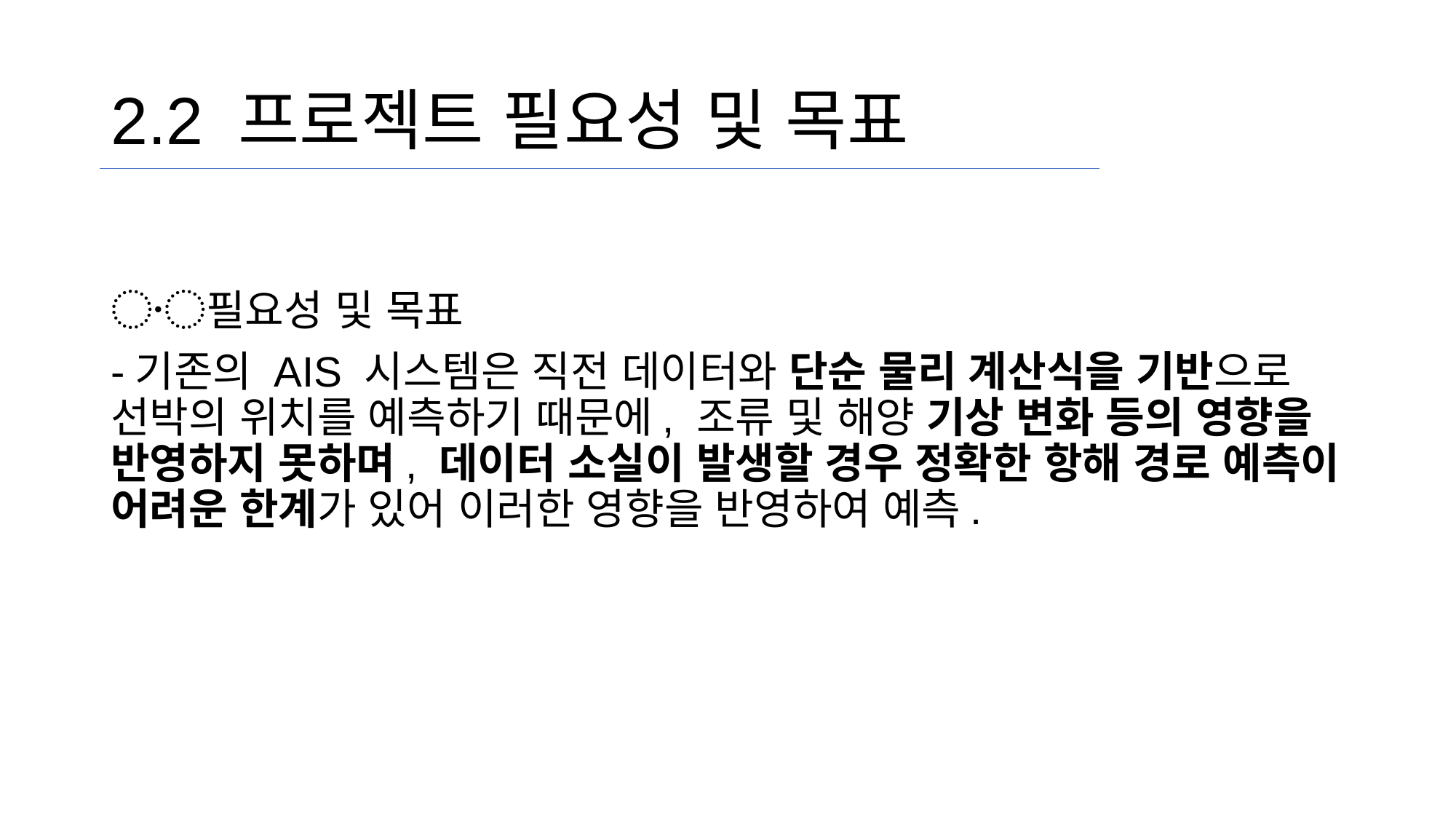

# 2.2 프로젝트 필요성 및 목표

〮필요성 및 목표
-기존의 AIS 시스템은 직전 데이터와 단순 물리 계산식을 기반으로 선박의 위치를 예측하기 때문에, 조류 및 해양 기상 변화 등의 영향을 반영하지 못하며, 데이터 소실이 발생할 경우 정확한 항해 경로 예측이 어려운 한계가 있어 이러한 영향을 반영하여 예측.